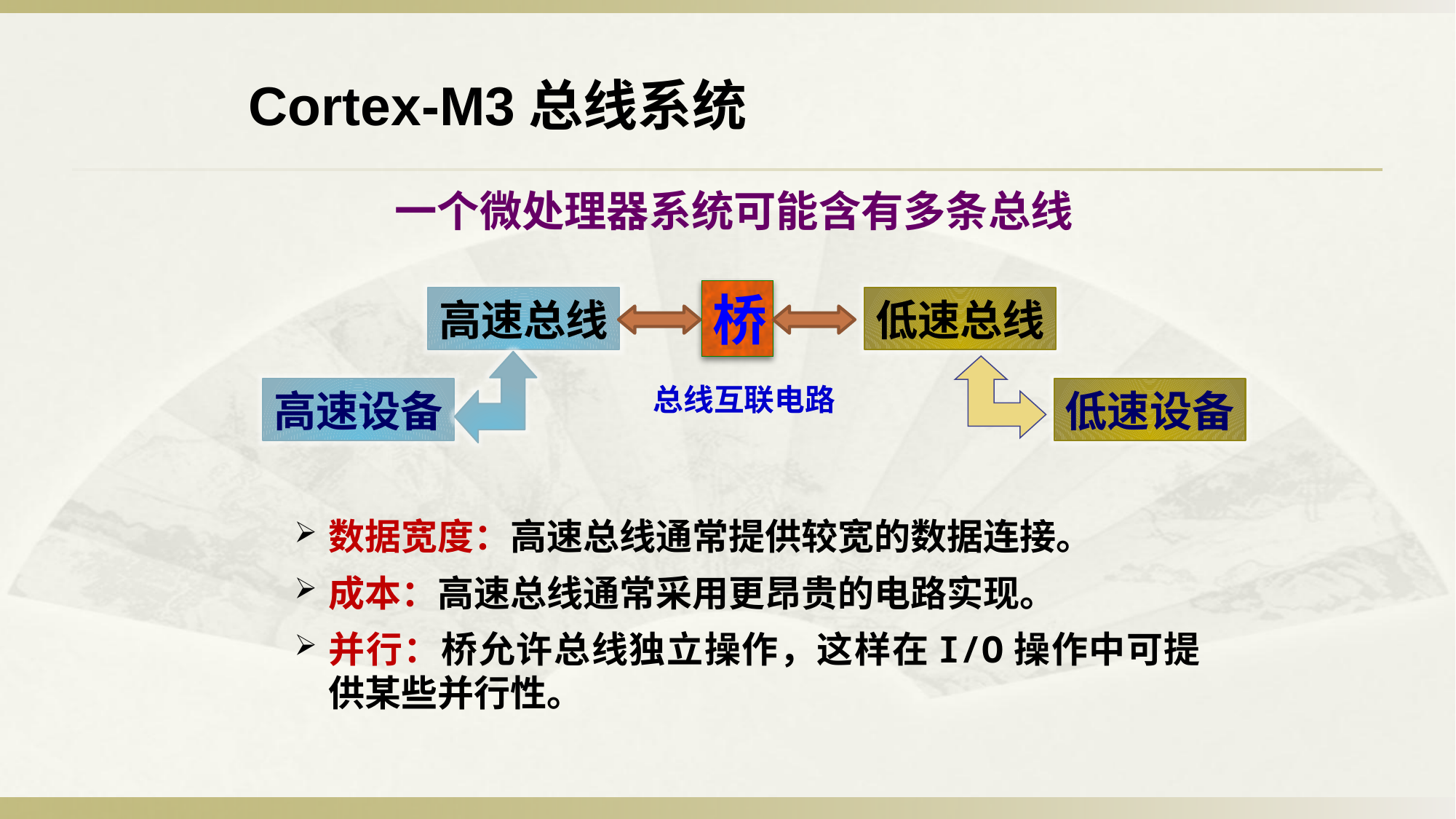

Cortex-M3总线系统
一个微处理器系统可能含有多条总线
桥
高速总线
低速总线

总线互联电路
高速设备
低速设备
数据宽度：高速总线通常提供较宽的数据连接。
成本：高速总线通常采用更昂贵的电路实现。
并行：桥允许总线独立操作，这样在I/O操作中可提供某些并行性。